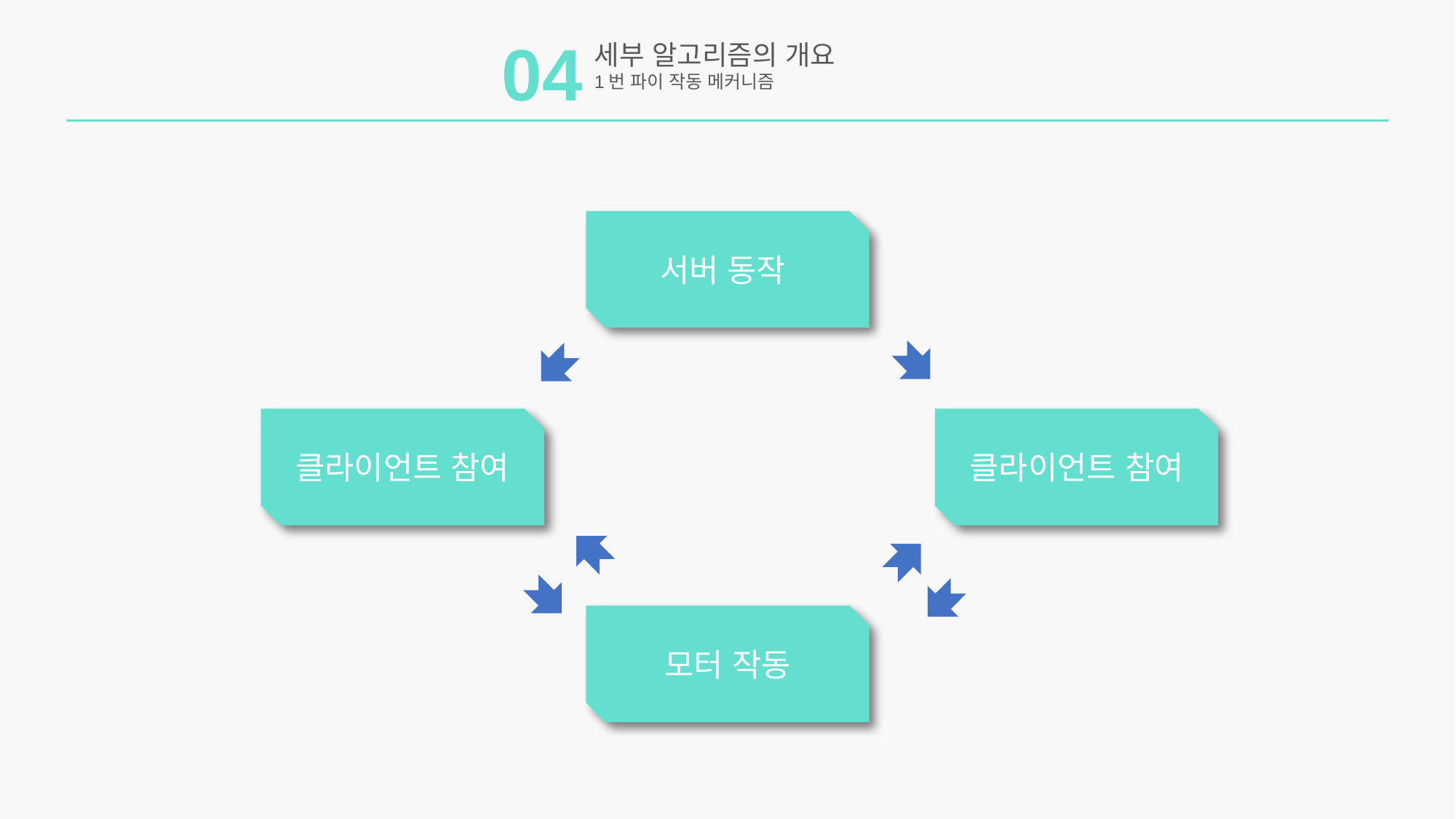

04
세부 알고리즘의 개요
1번 파이 작동 메커니즘

서버 동작

클라이언트 참여
클라이언트 참여

모터 작동